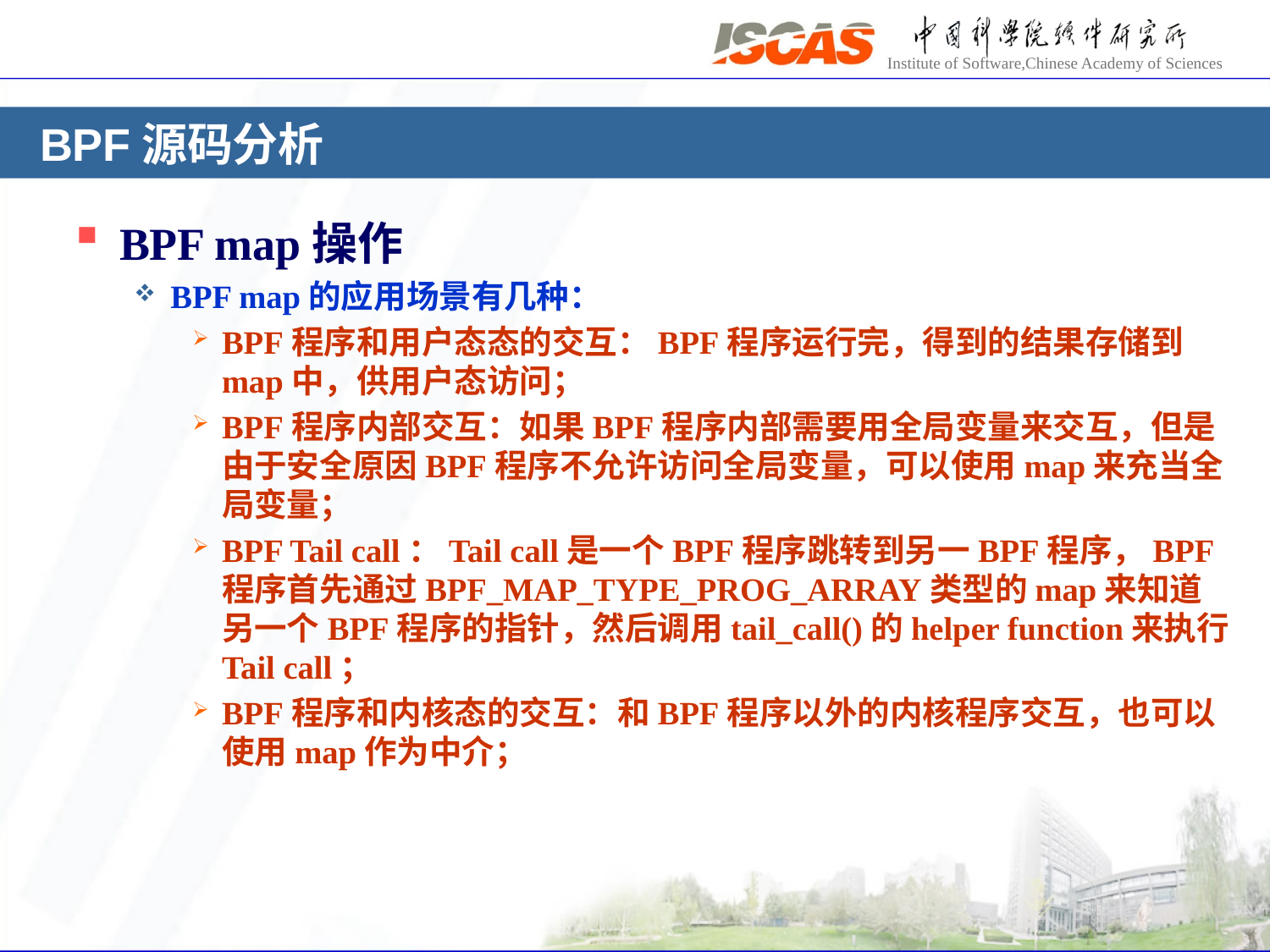

# BPF源码分析
BPF map操作
BPF map的应用场景有几种：
BPF程序和用户态态的交互：BPF程序运行完，得到的结果存储到map中，供用户态访问；
BPF程序内部交互：如果BPF程序内部需要用全局变量来交互，但是由于安全原因BPF程序不允许访问全局变量，可以使用map来充当全局变量；
BPF Tail call：Tail call是一个BPF程序跳转到另一BPF程序，BPF程序首先通过BPF_MAP_TYPE_PROG_ARRAY类型的map来知道另一个BPF程序的指针，然后调用tail_call()的helper function来执行Tail call；
BPF程序和内核态的交互：和BPF程序以外的内核程序交互，也可以使用map作为中介；